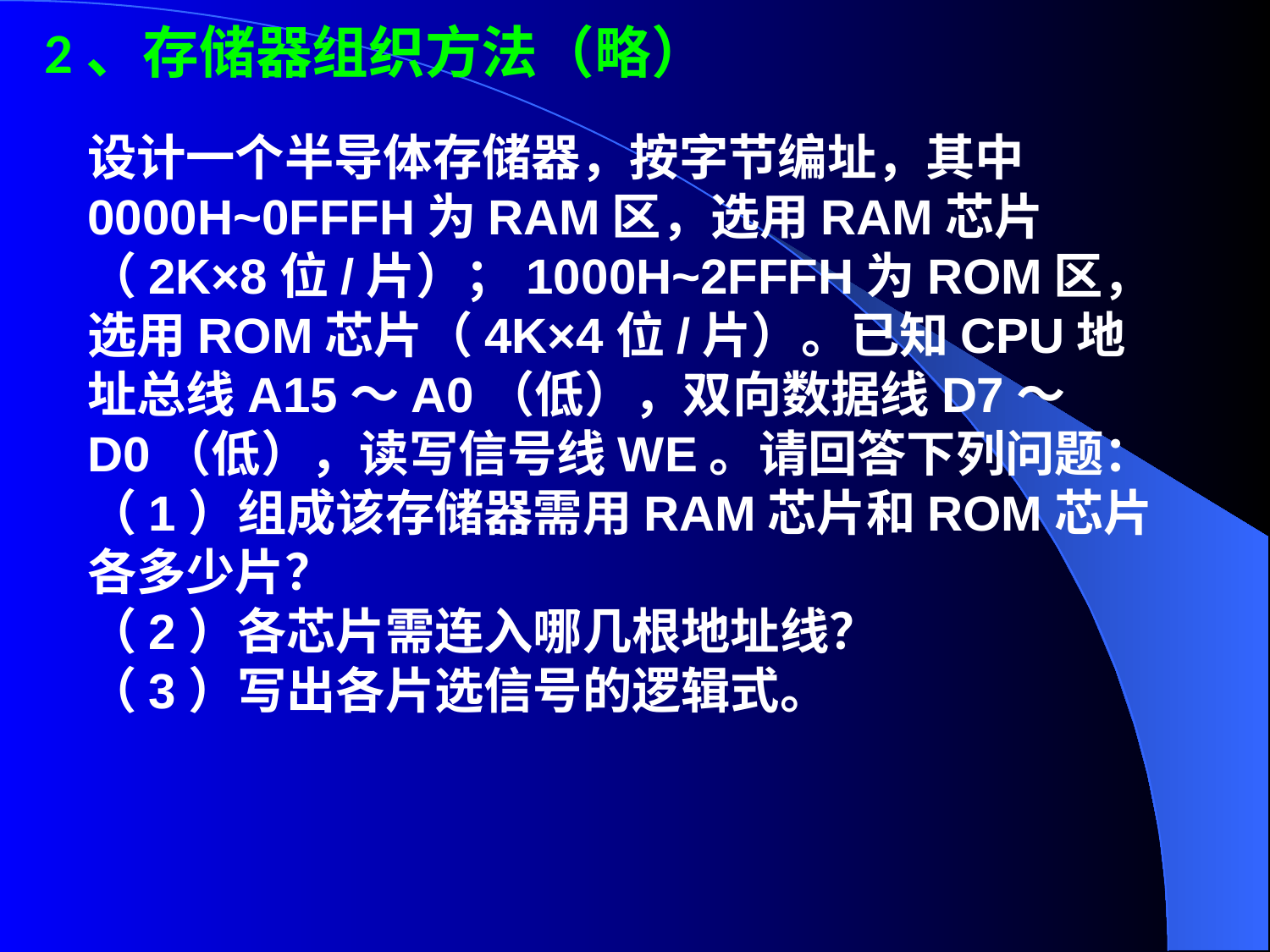

2、存储器组织方法（略）
设计一个半导体存储器，按字节编址，其中0000H~0FFFH为RAM区，选用RAM芯片（2K×8位/片）；1000H~2FFFH为ROM区，选用ROM芯片（4K×4位/片）。已知CPU地址总线A15～A0（低），双向数据线D7～D0（低），读写信号线WE。请回答下列问题：
（1）组成该存储器需用RAM芯片和ROM芯片各多少片？
（2）各芯片需连入哪几根地址线？
（3）写出各片选信号的逻辑式。